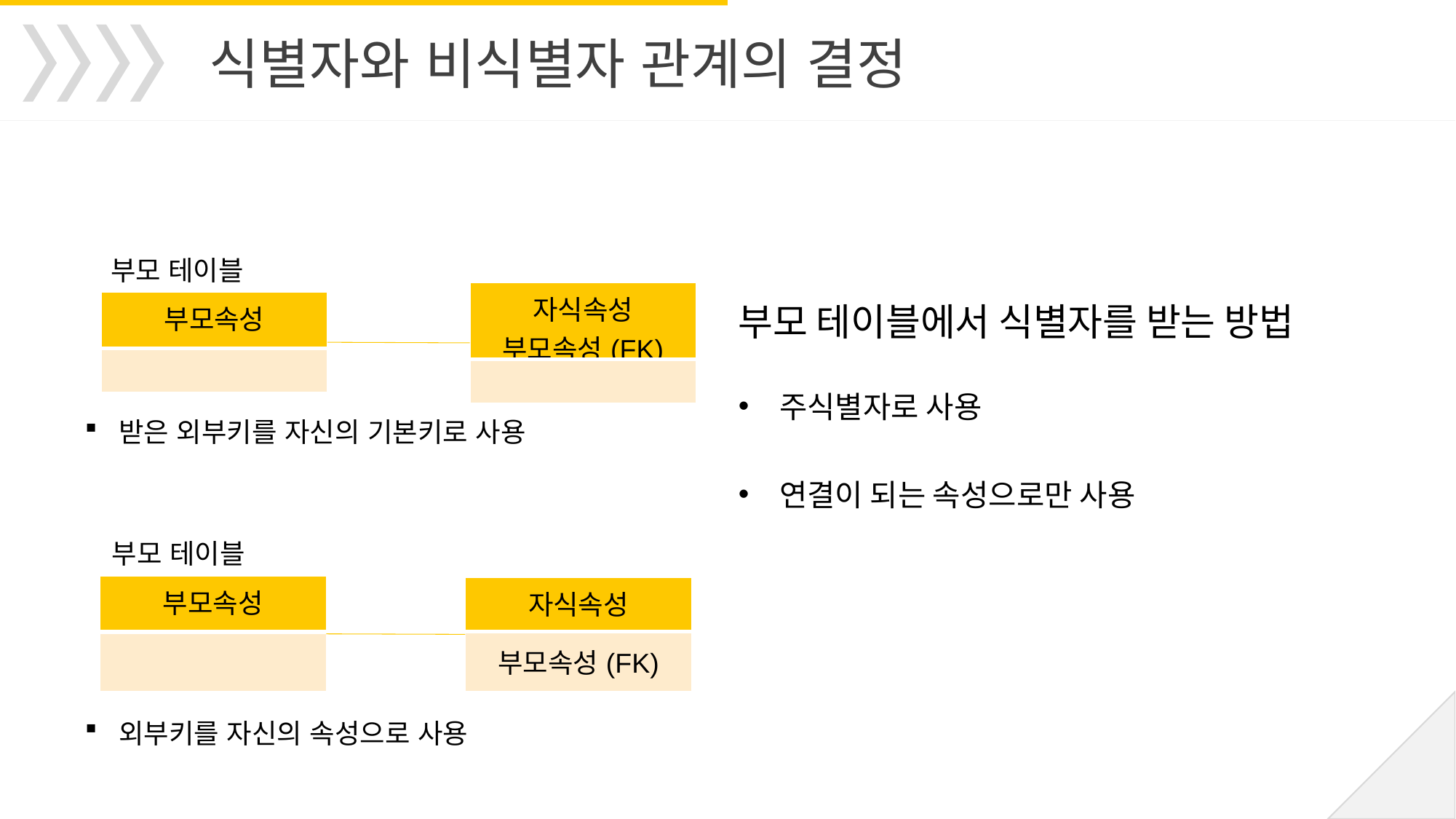

식별자와 비식별자 관계의 결정

부모 테이블
| 자식속성 부모속성(FK) |
| --- |
|  |
| 부모속성 |
| --- |
|  |
부모 테이블에서 식별자를 받는 방법

주식별자로 사용

연결이 되는 속성으로만 사용

받은 외부키를 자신의 기본키로 사용
부모 테이블
| 부모속성 |
| --- |
|  |
| 자식속성 |
| --- |
| 부모속성(FK) |
외부키를 자신의 속성으로 사용